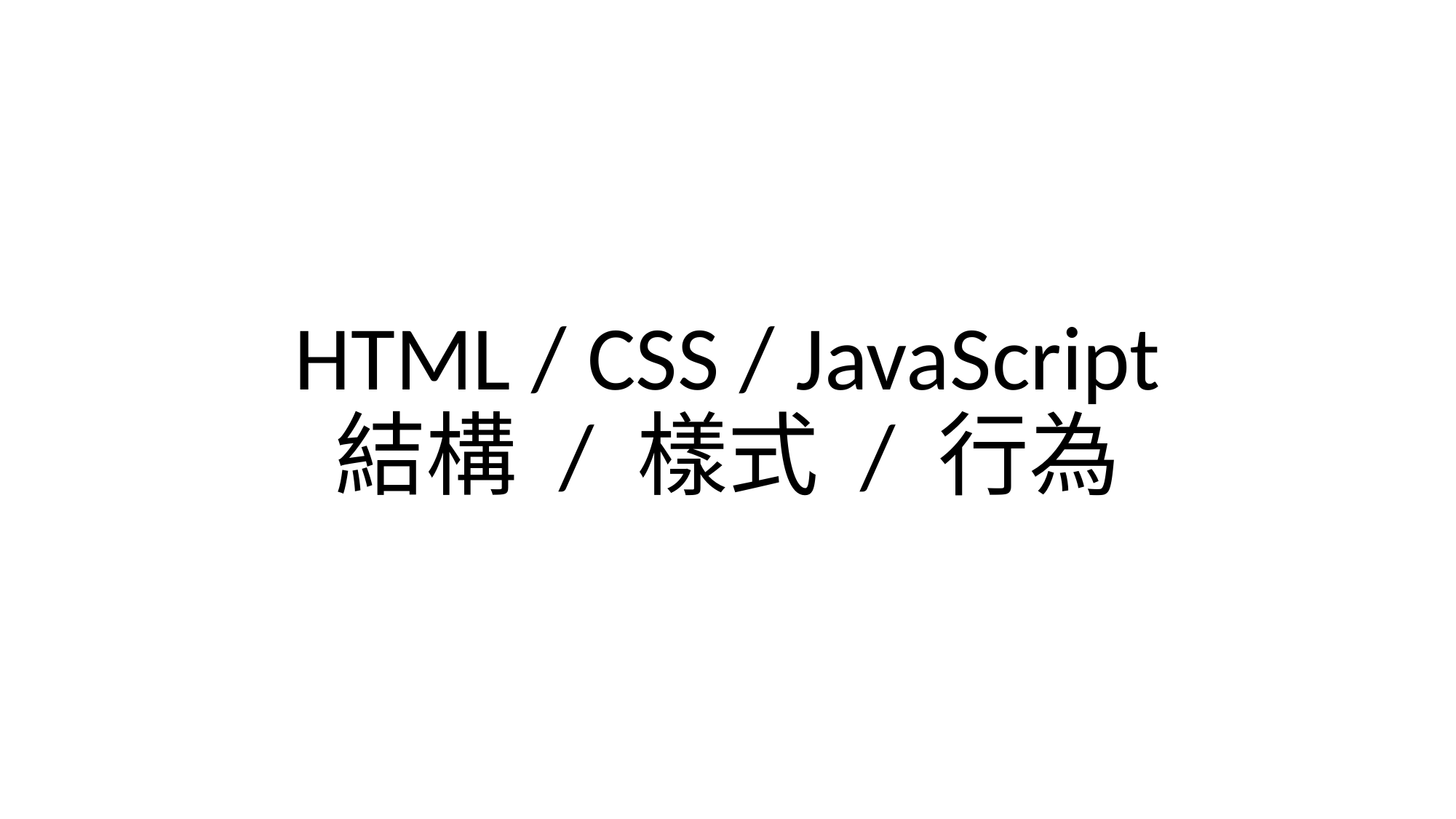

# HTML / CSS / JavaScript 結構 / 樣式 / 行為